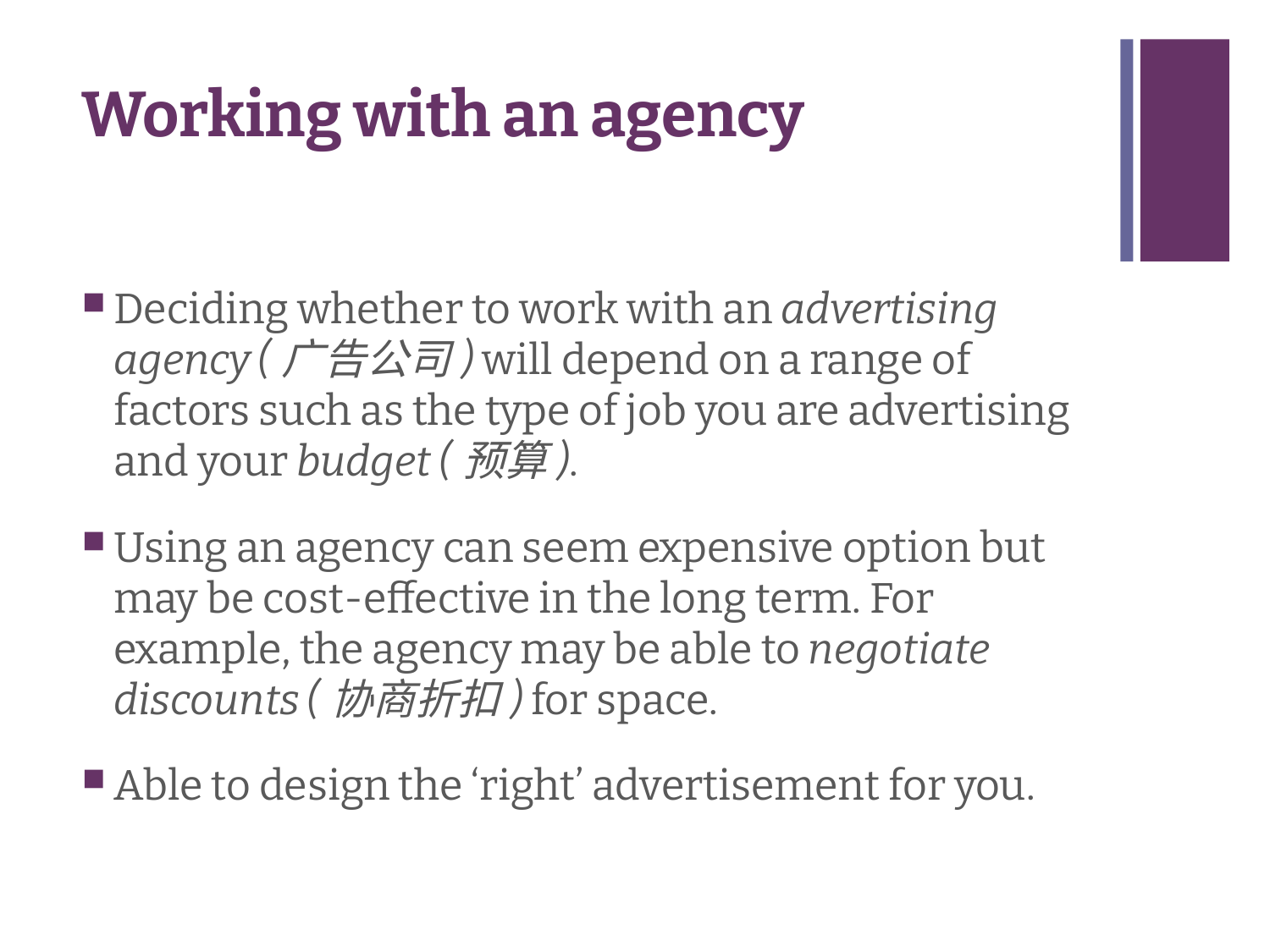

# Working with an agency
Deciding whether to work with an advertising agency (广告公司) will depend on a range of factors such as the type of job you are advertising and your budget (预算).
Using an agency can seem expensive option but may be cost-effective in the long term. For example, the agency may be able to negotiate discounts (协商折扣) for space.
Able to design the ‘right’ advertisement for you.